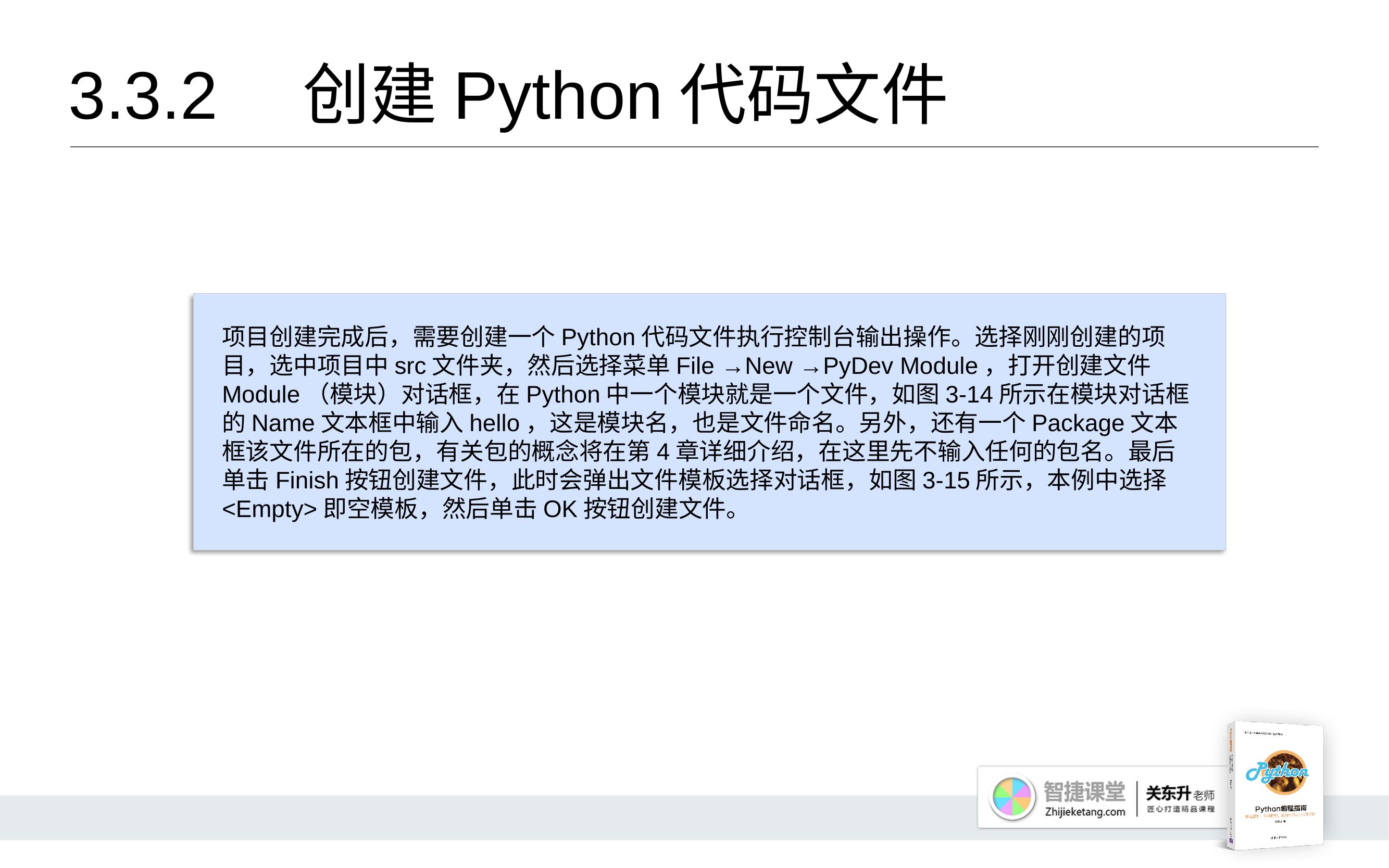

# 3.3.2 	创建Python代码文件
项目创建完成后，需要创建一个Python代码文件执行控制台输出操作。选择刚刚创建的项目，选中项目中src文件夹，然后选择菜单File →New →PyDev Module，打开创建文件Module（模块）对话框，在Python中一个模块就是一个文件，如图3-14所示在模块对话框的Name文本框中输入hello，这是模块名，也是文件命名。另外，还有一个Package文本框该文件所在的包，有关包的概念将在第4章详细介绍，在这里先不输入任何的包名。最后单击Finish按钮创建文件，此时会弹出文件模板选择对话框，如图3-15所示，本例中选择<Empty>即空模板，然后单击OK按钮创建文件。